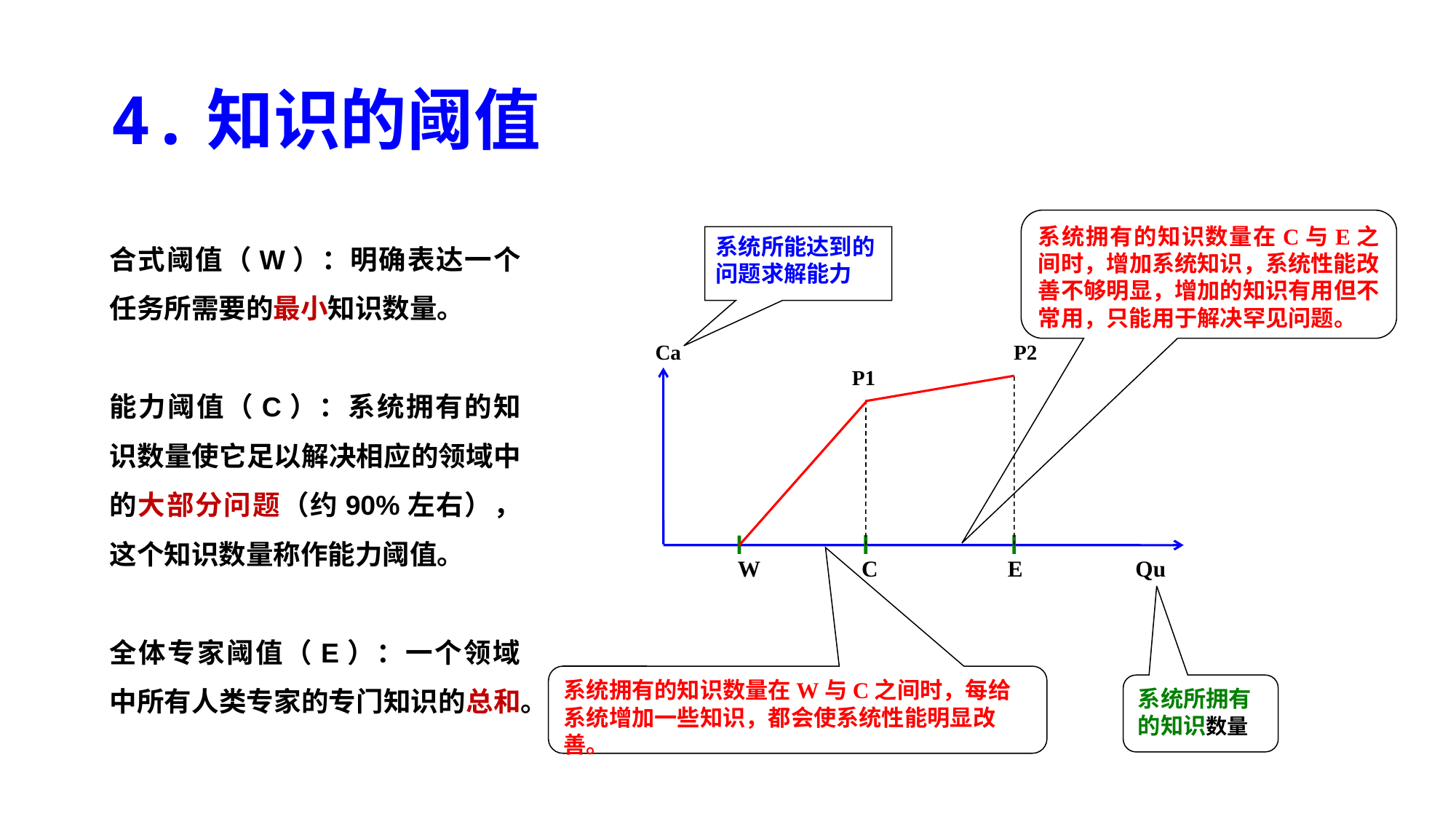

# 4.知识的阈值

系统拥有的知识数量在C与E之间时，增加系统知识，系统性能改善不够明显，增加的知识有用但不常用，只能用于解决罕见问题。
系统所能达到的问题求解能力
 Ca                                                                                       P2
                                      P1

        W                  C                       E                    Qu
系统拥有的知识数量在W与C之间时，每给系统增加一些知识，都会使系统性能明显改善。

系统所拥有的知识数量
合式阈值（W）：明确表达一个任务所需要的最小知识数量。

能力阈值（C）：系统拥有的知识数量使它足以解决相应的领域中的大部分问题（约90%左右），这个知识数量称作能力阈值。

全体专家阈值（E）：一个领域中所有人类专家的专门知识的总和。